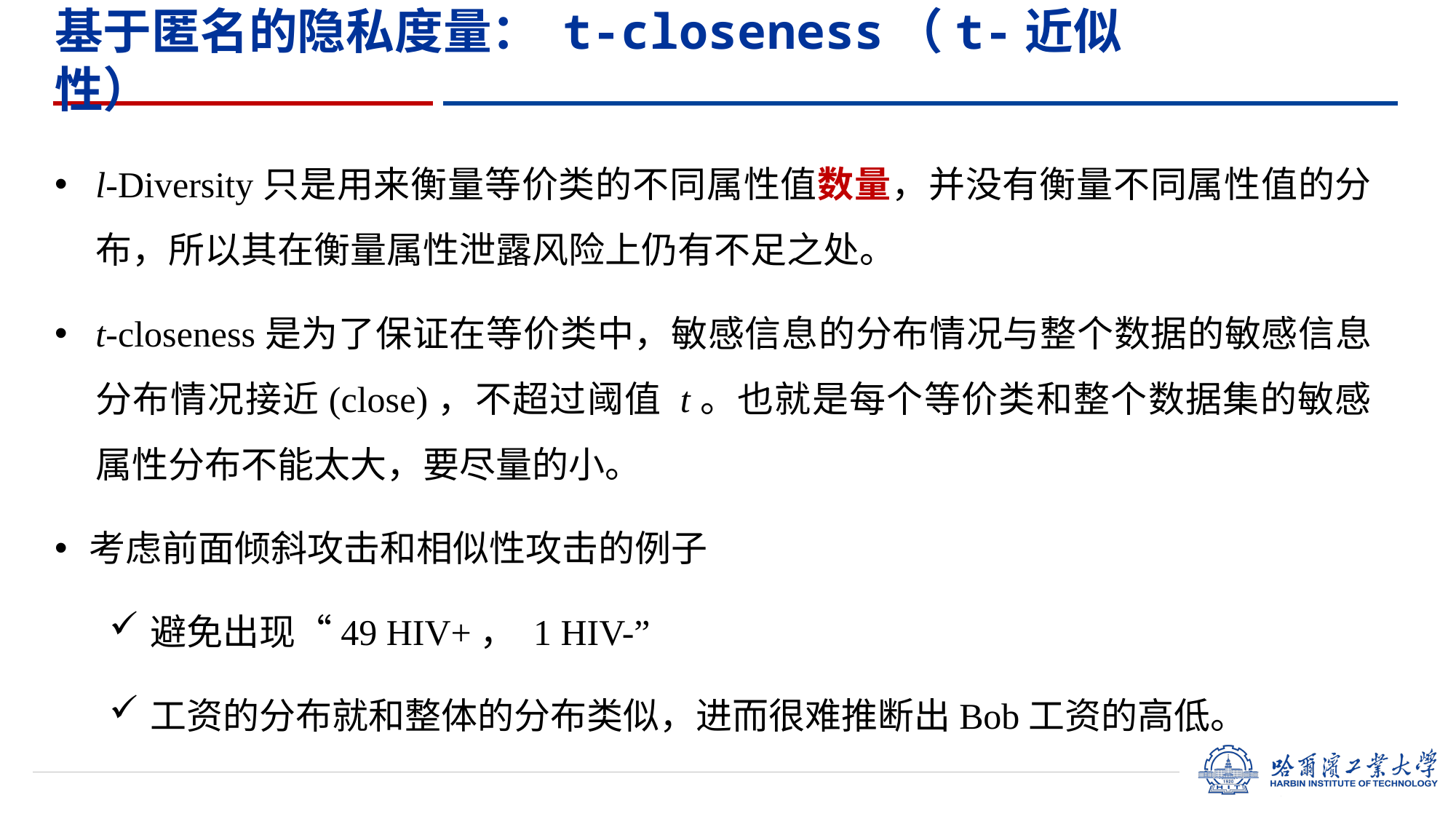

基于匿名的隐私度量： t-closeness（t-近似性）
l-Diversity只是用来衡量等价类的不同属性值数量，并没有衡量不同属性值的分布，所以其在衡量属性泄露风险上仍有不足之处。
t-closeness是为了保证在等价类中，敏感信息的分布情况与整个数据的敏感信息分布情况接近(close)，不超过阈值 t。也就是每个等价类和整个数据集的敏感属性分布不能太大，要尽量的小。
考虑前面倾斜攻击和相似性攻击的例子
避免出现“49 HIV+， 1 HIV-”
工资的分布就和整体的分布类似，进而很难推断出Bob工资的高低。